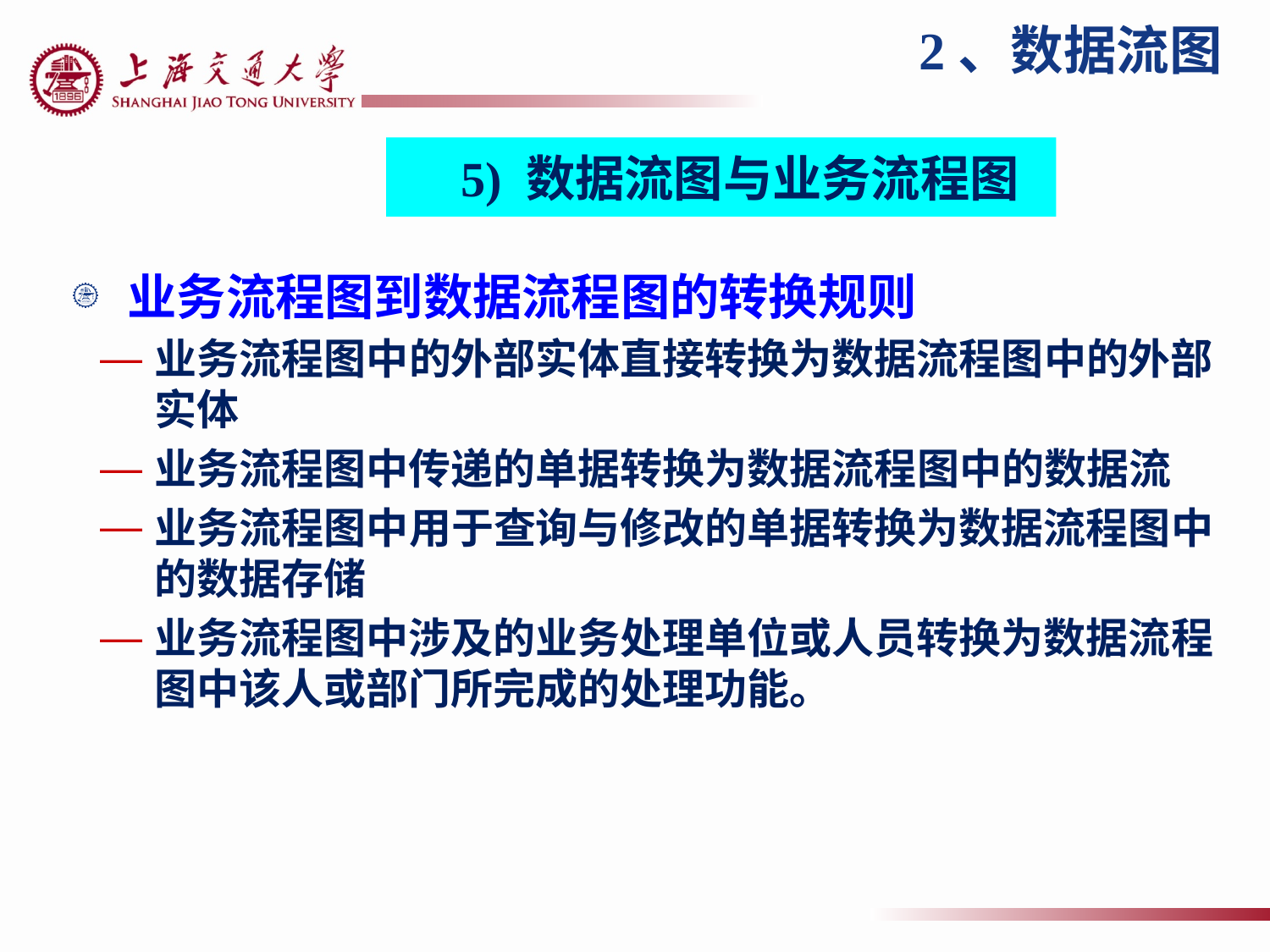

2、数据流图
5) 数据流图与业务流程图
# 业务流程图到数据流程图的转换规则
业务流程图中的外部实体直接转换为数据流程图中的外部实体
业务流程图中传递的单据转换为数据流程图中的数据流
业务流程图中用于查询与修改的单据转换为数据流程图中的数据存储
业务流程图中涉及的业务处理单位或人员转换为数据流程图中该人或部门所完成的处理功能。
123